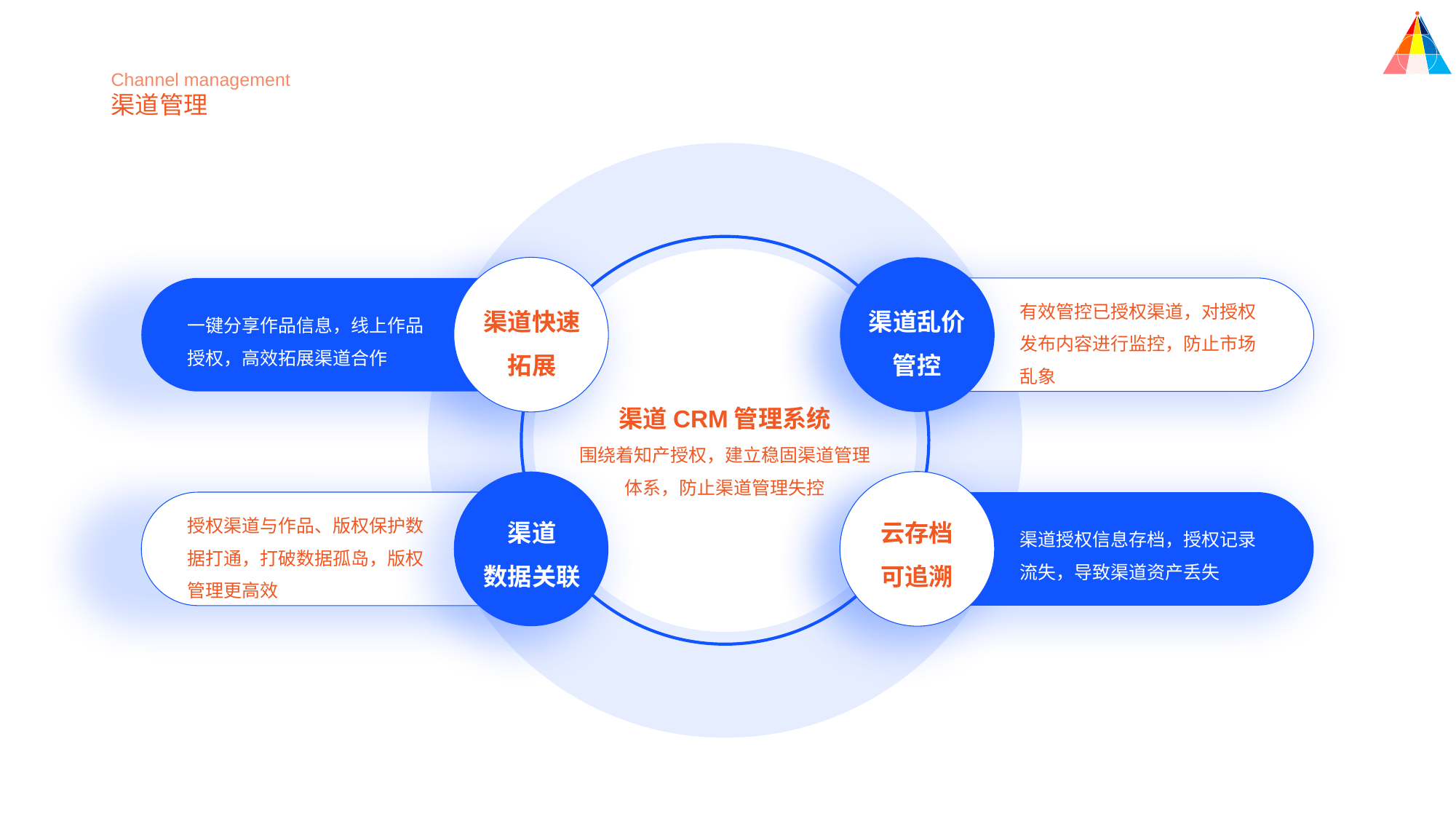

Channel management
渠道管理

有效管控已授权渠道，对授权
发布内容进行监控，防止市场
乱象
渠道快速
拓展
渠道乱价
管控
一键分享作品信息，线上作品
授权，高效拓展渠道合作
渠道CRM管理系统
围绕着知产授权，建立稳固渠道管理
体系，防止渠道管理失控

授权渠道与作品、版权保护数
据打通，打破数据孤岛，版权
管理更高效
渠道
数据关联
云存档
可追溯
渠道授权信息存档，授权记录
流失，导致渠道资产丢失